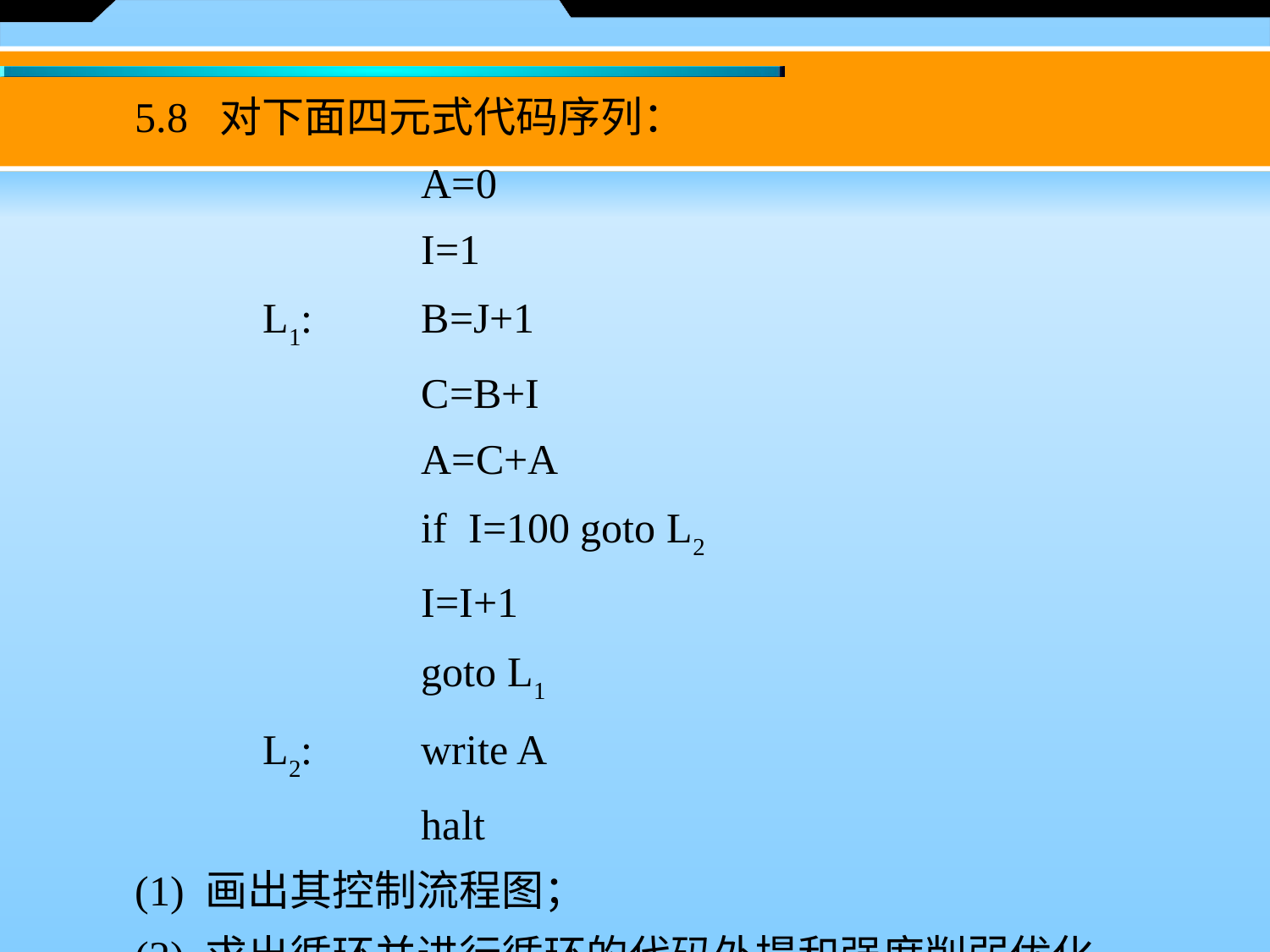

5.8  对下面四元式代码序列：
                       		A=0
                        	I=1
                     L1:	B=J+1
                       		C=B+I
                        	A=C+A
                        	if  I=100 goto L2
                        	I=I+1
                        	goto L1
                     L2: 	write A
                       		halt
　　(1) 画出其控制流程图；
　　(2) 求出循环并进行循环的代码外提和强度削弱优化。